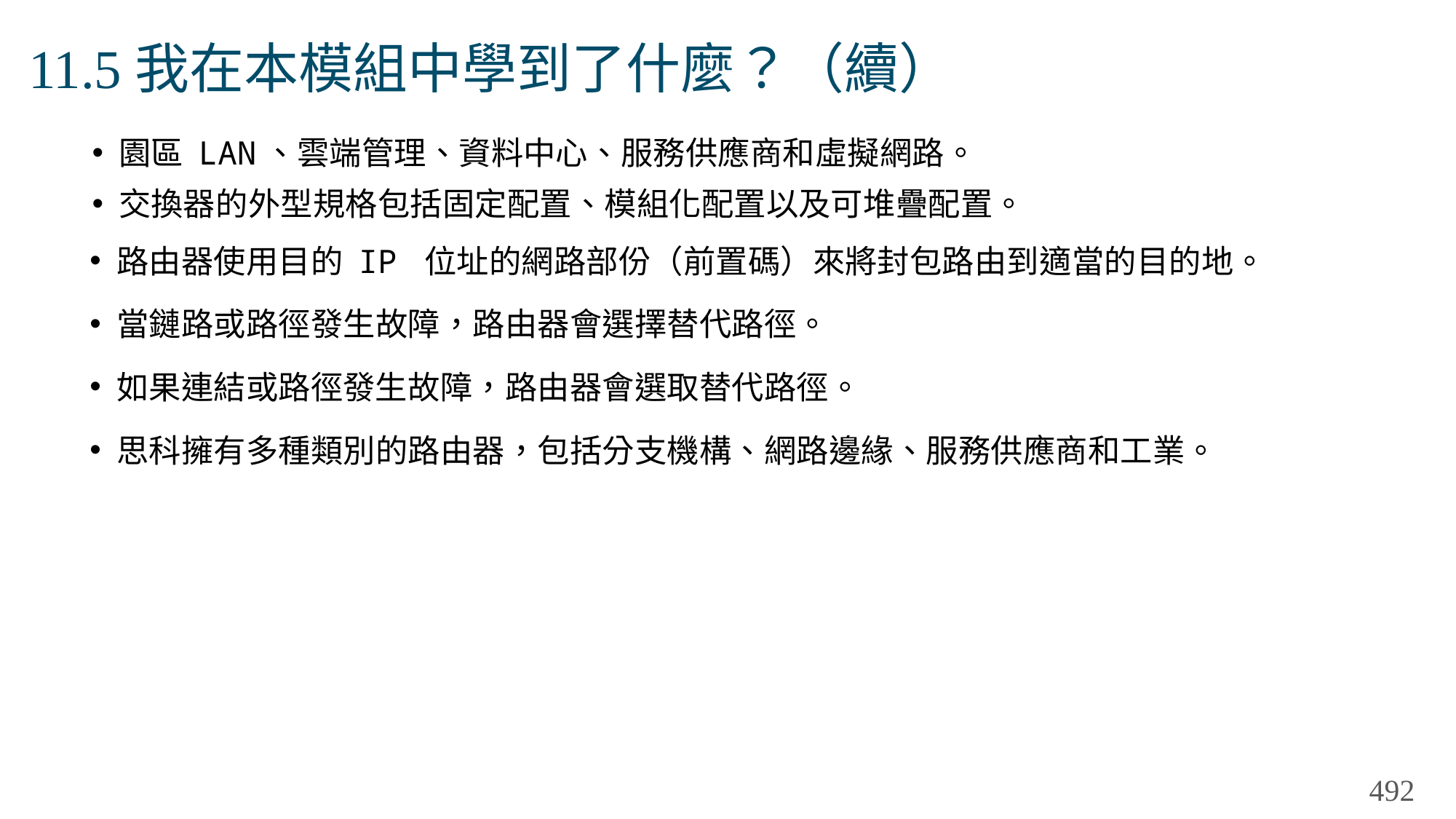

# 11.5我在本模組中學到了什麼？（續）
園區 LAN、雲端管理、資料中心、服務供應商和虛擬網路。
交換器的外型規格包括固定配置、模組化配置以及可堆疊配置。
路由器使用目的 IP 位址的網路部份（前置碼）來將封包路由到適當的目的地。
當鏈路或路徑發生故障，路由器會選擇替代路徑。
如果連結或路徑發生故障，路由器會選取替代路徑。
思科擁有多種類別的路由器，包括分支機構、網路邊緣、服務供應商和工業。
492